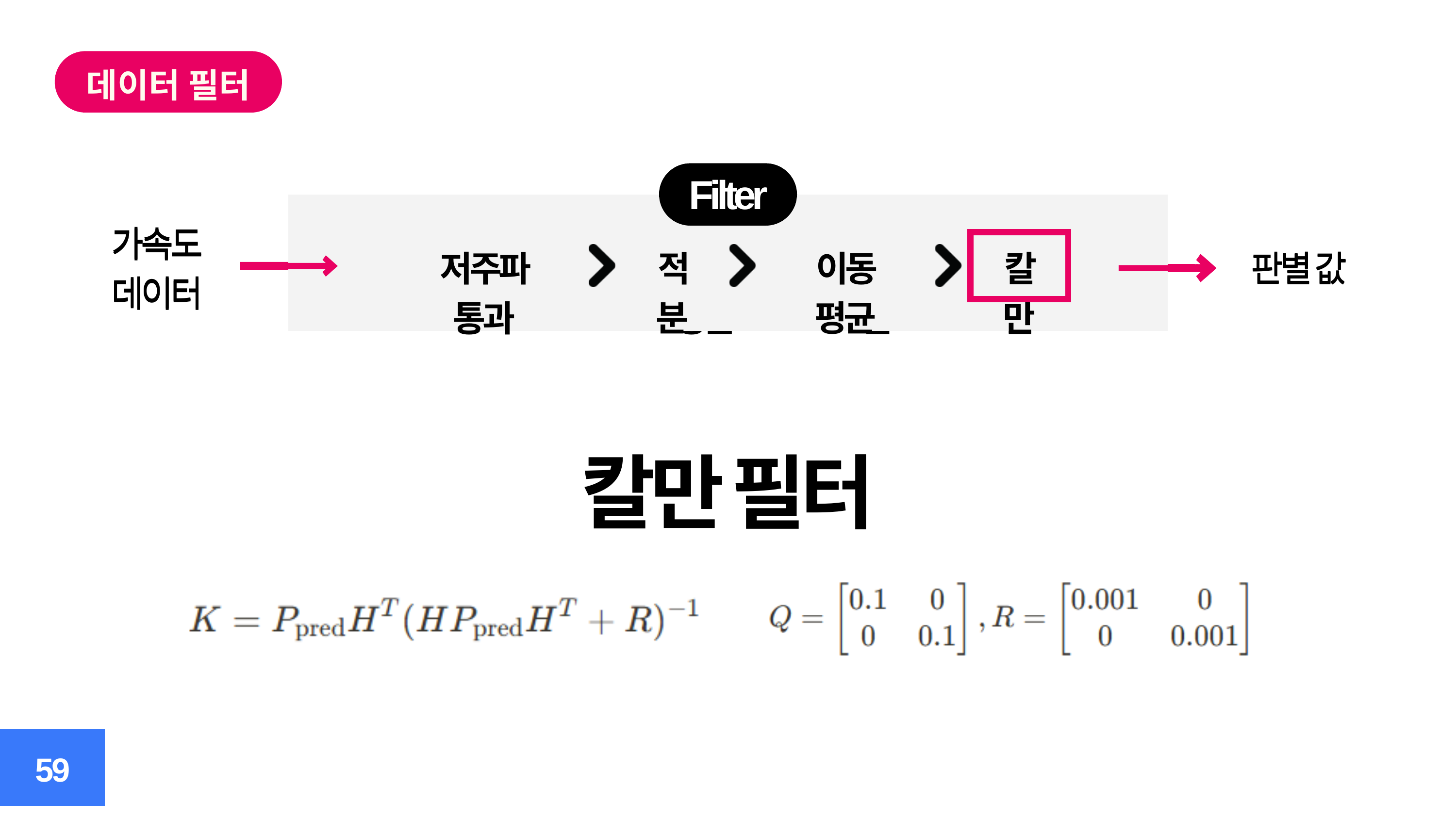

데이터 필터
Filter

Filter

가속도
데이터
저주파 통과
이동 평균
적분
칼만
판별 값

가속도
데이터

판별 값
저주파 통과
적분
이동 평균
칼만

칼만 필터

59